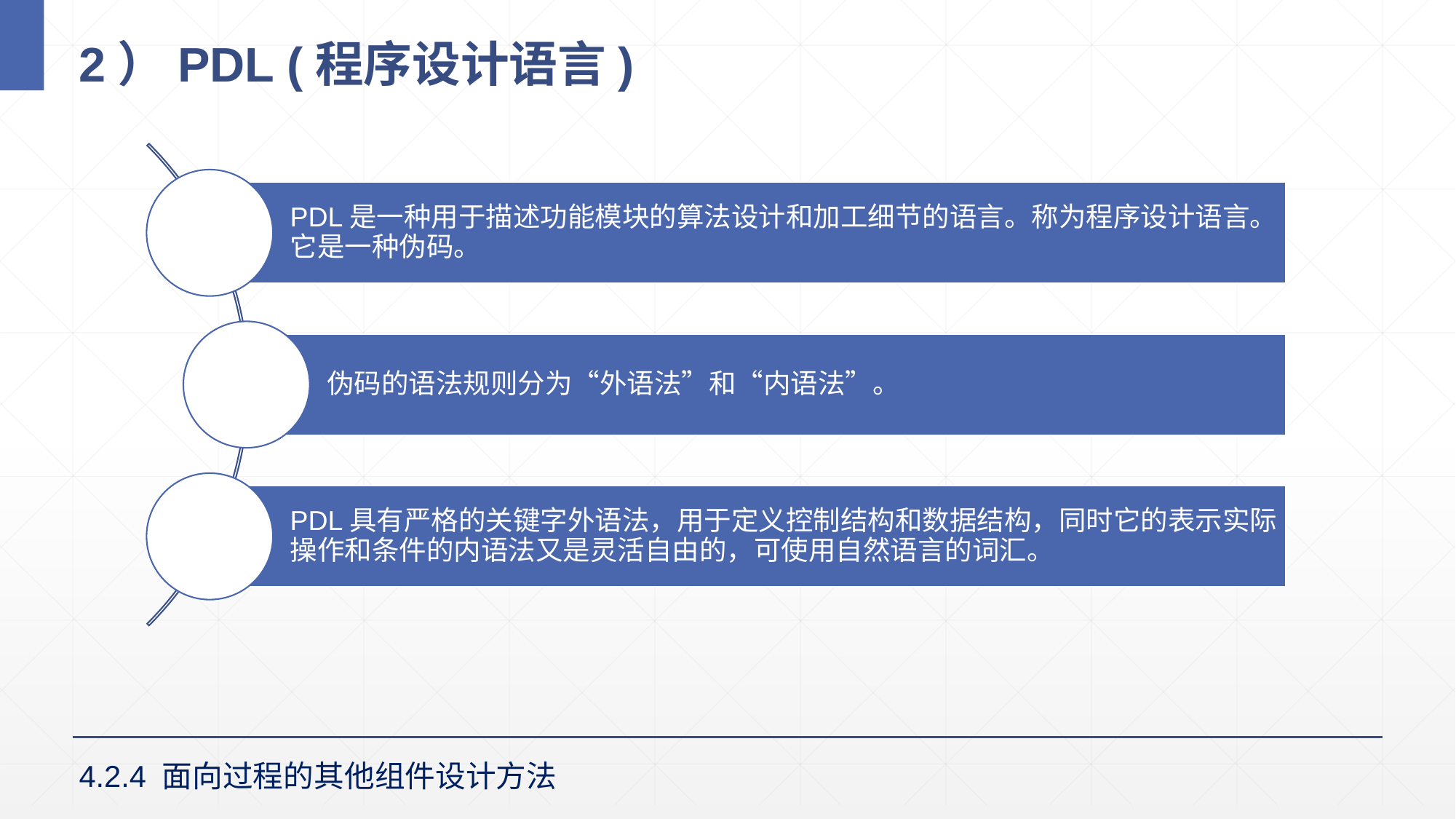

# 2）PDL (程序设计语言)
PDL是一种用于描述功能模块的算法设计和加工细节的语言。称为程序设计语言。它是一种伪码。
伪码的语法规则分为“外语法”和“内语法”。
PDL具有严格的关键字外语法，用于定义控制结构和数据结构，同时它的表示实际操作和条件的内语法又是灵活自由的，可使用自然语言的词汇。
4.2.4 面向过程的其他组件设计方法